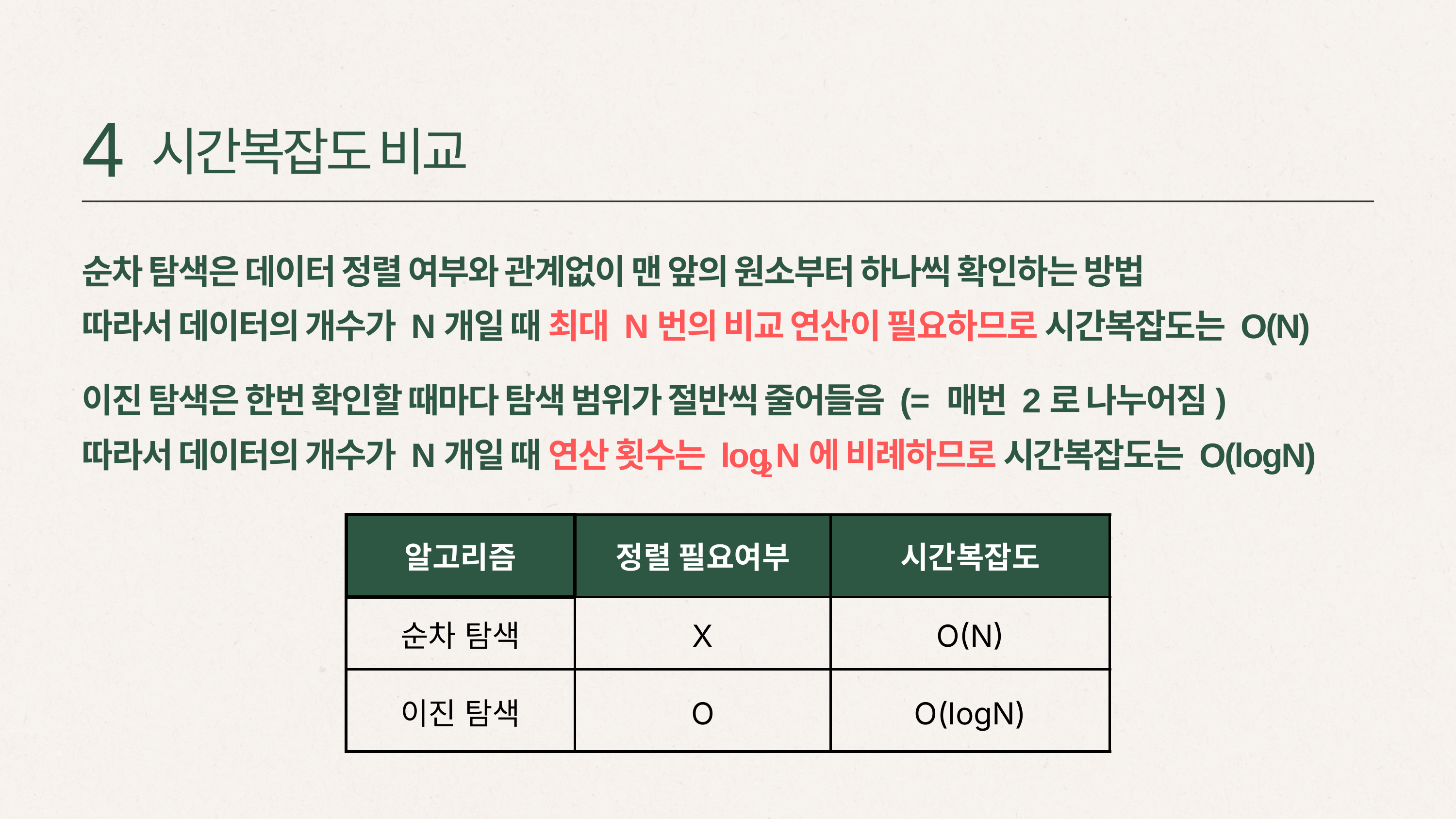

4
시간복잡도 비교

순차 탐색은 데이터 정렬 여부와 관계없이 맨 앞의 원소부터 하나씩 확인하는 방법
따라서 데이터의 개수가 N개일 때 최대 N번의 비교 연산이 필요하므로 시간복잡도는 O(N)
이진 탐색은 한번 확인할 때마다 탐색 범위가 절반씩 줄어들음 (= 매번 2로 나누어짐)
따라서 데이터의 개수가 N개일 때 연산 횟수는 log N에 비례하므로 시간복잡도는 O(logN)
2
| 알고리즘 | 정렬 필요여부 | 시간복잡도 |
| --- | --- | --- |
| 순차 탐색 | X | O(N) |
| 이진 탐색 | O | O(logN) |